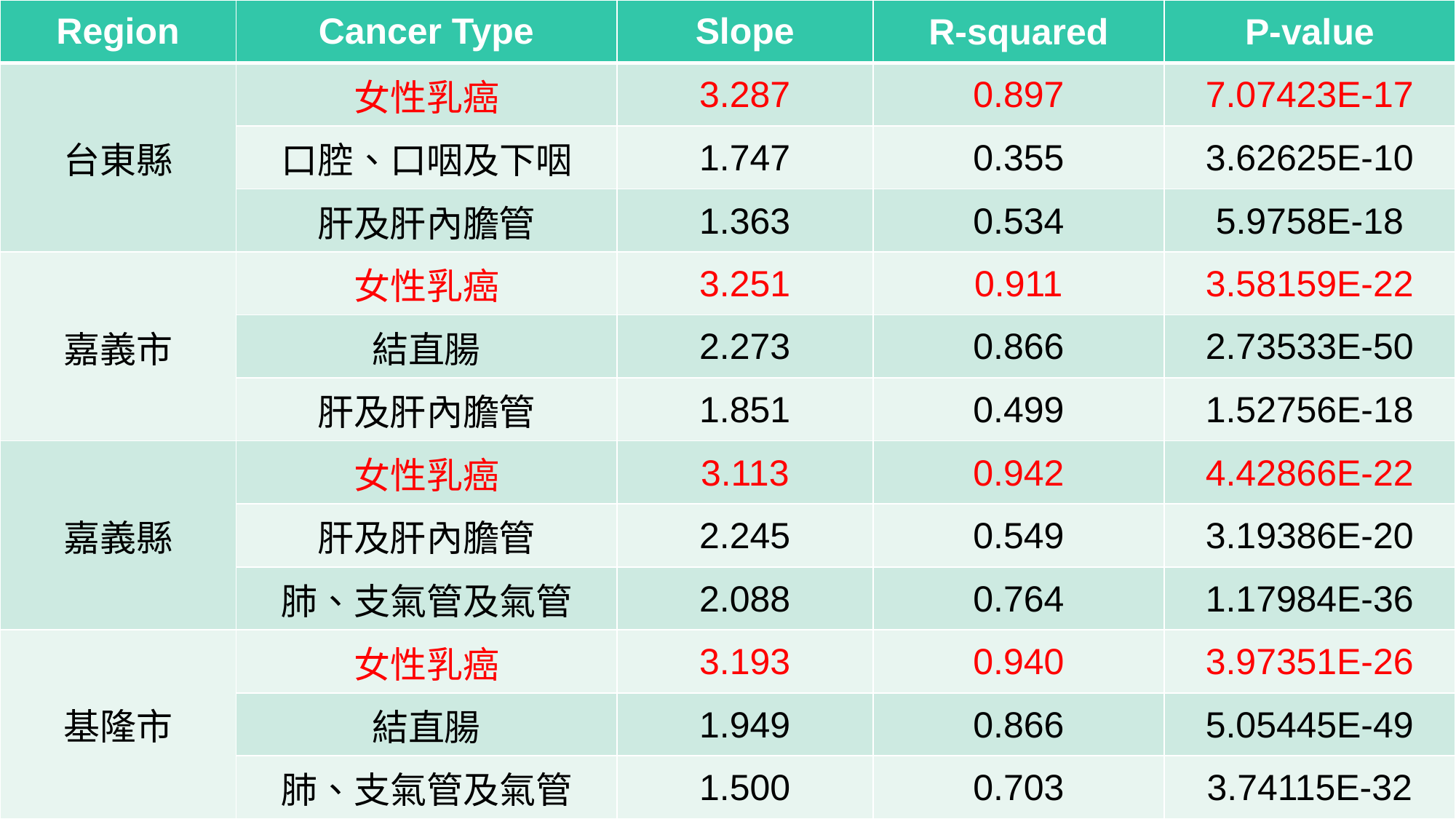

| Region | Cancer Type | Slope | R-squared | P-value |
| --- | --- | --- | --- | --- |
| 台東縣 | 女性乳癌 | 3.287 | 0.897 | 7.07423E-17 |
|  | 口腔、口咽及下咽 | 1.747 | 0.355 | 3.62625E-10 |
|  | 肝及肝內膽管 | 1.363 | 0.534 | 5.9758E-18 |
| 嘉義市 | 女性乳癌 | 3.251 | 0.911 | 3.58159E-22 |
|  | 結直腸 | 2.273 | 0.866 | 2.73533E-50 |
|  | 肝及肝內膽管 | 1.851 | 0.499 | 1.52756E-18 |
| 嘉義縣 | 女性乳癌 | 3.113 | 0.942 | 4.42866E-22 |
|  | 肝及肝內膽管 | 2.245 | 0.549 | 3.19386E-20 |
|  | 肺、支氣管及氣管 | 2.088 | 0.764 | 1.17984E-36 |
| 基隆市 | 女性乳癌 | 3.193 | 0.940 | 3.97351E-26 |
|  | 結直腸 | 1.949 | 0.866 | 5.05445E-49 |
|  | 肺、支氣管及氣管 | 1.500 | 0.703 | 3.74115E-32 |